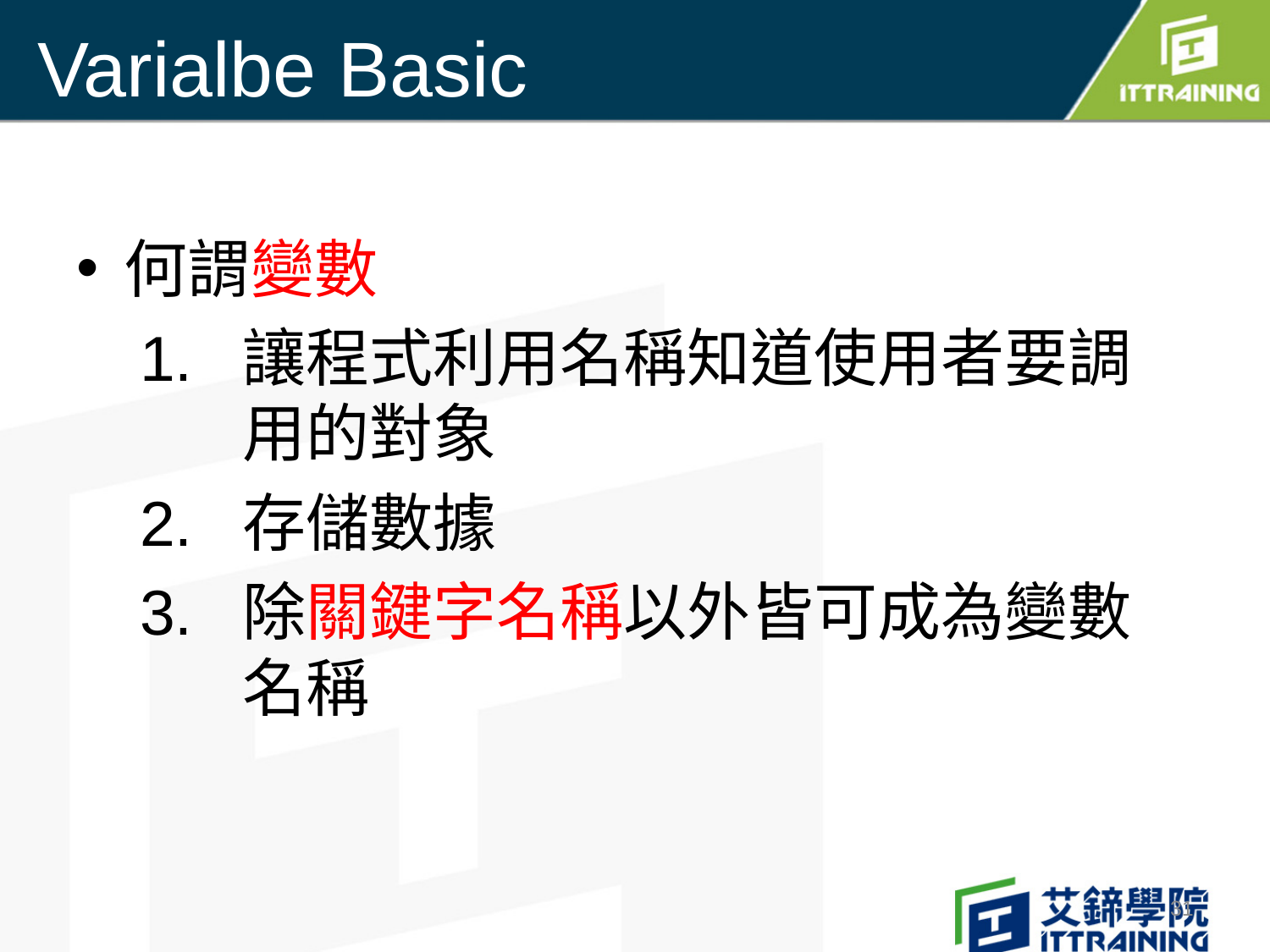

# Varialbe Basic
何謂變數
讓程式利用名稱知道使用者要調用的對象
存儲數據
除關鍵字名稱以外皆可成為變數名稱

31